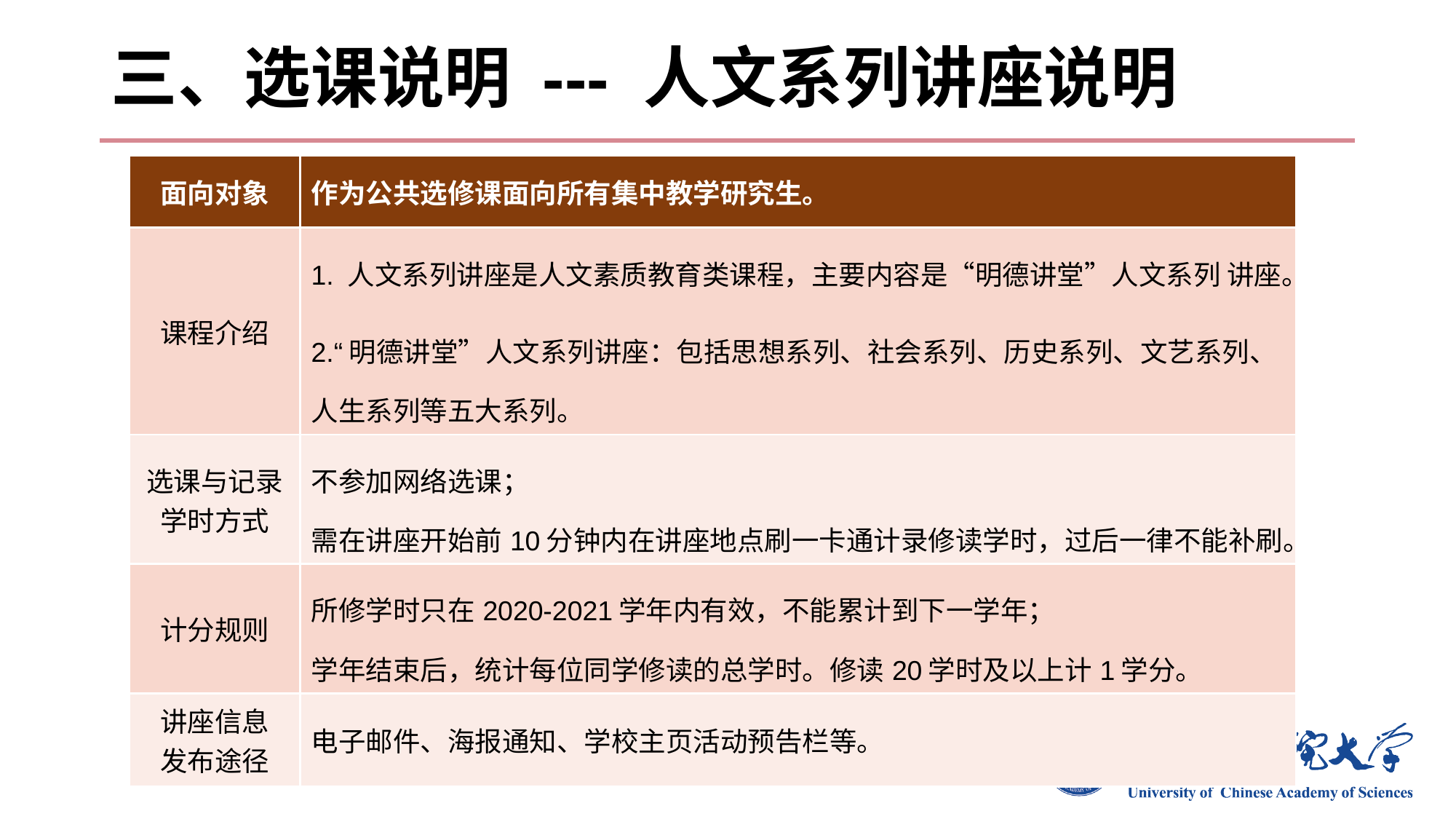

# 三、选课说明 --- 人文系列讲座说明
| 面向对象 | 作为公共选修课面向所有集中教学研究生。 |
| --- | --- |
| 课程介绍 | 1. 人文系列讲座是人文素质教育类课程，主要内容是“明德讲堂”人文系列 讲座。 2.“明德讲堂”人文系列讲座：包括思想系列、社会系列、历史系列、文艺系列、人生系列等五大系列。 |
| 选课与记录 学时方式 | 不参加网络选课； 需在讲座开始前10分钟内在讲座地点刷一卡通计录修读学时，过后一律不能补刷。 |
| 计分规则 | 所修学时只在2020-2021学年内有效，不能累计到下一学年； 学年结束后，统计每位同学修读的总学时。修读20学时及以上计1学分。 |
| 讲座信息 发布途径 | 电子邮件、海报通知、学校主页活动预告栏等。 |